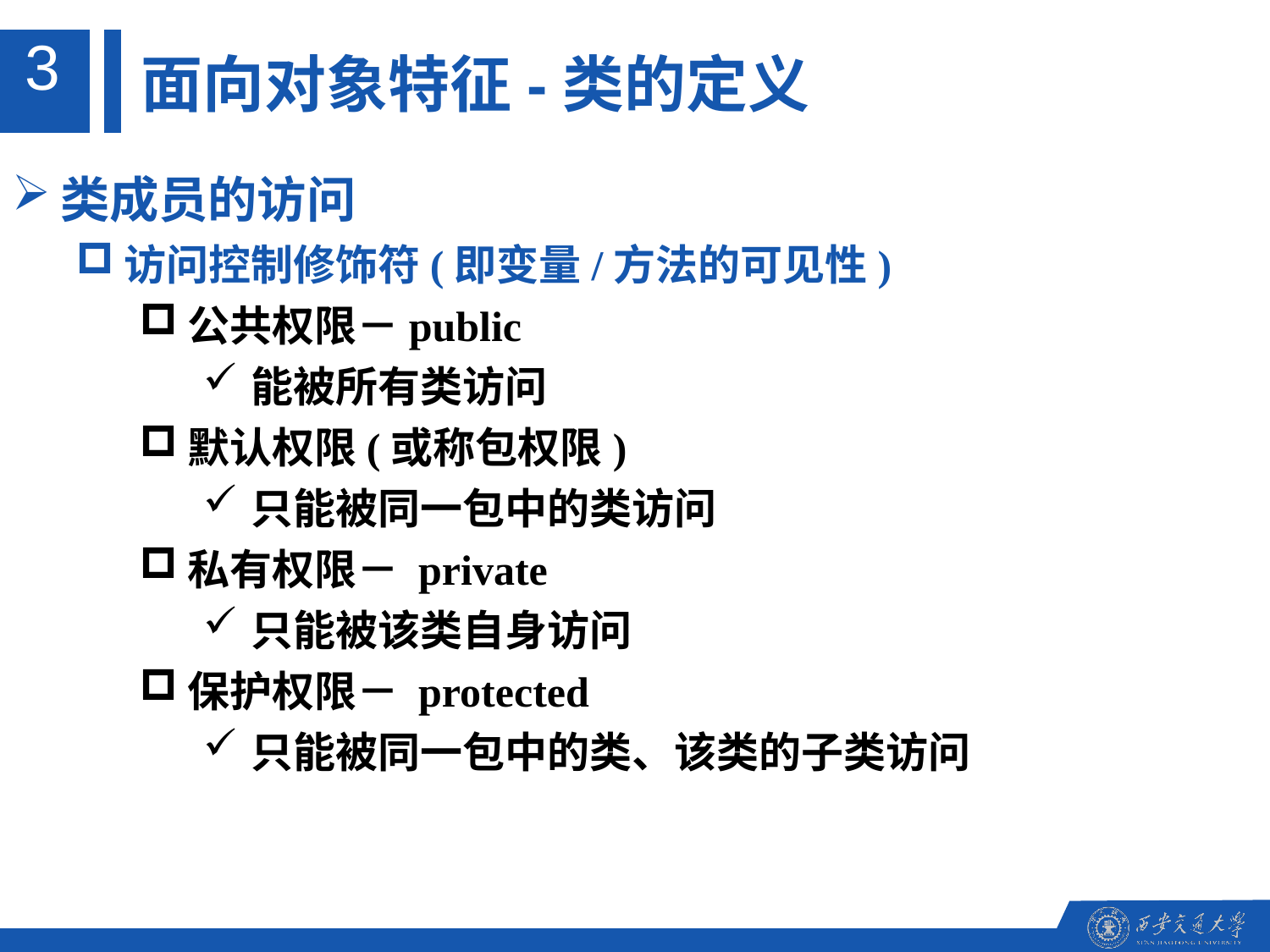

3
面向对象特征-类的定义
类成员的访问
访问控制修饰符(即变量/方法的可见性)
公共权限－public
能被所有类访问
默认权限(或称包权限)
只能被同一包中的类访问
私有权限－ private
只能被该类自身访问
保护权限－ protected
只能被同一包中的类、该类的子类访问